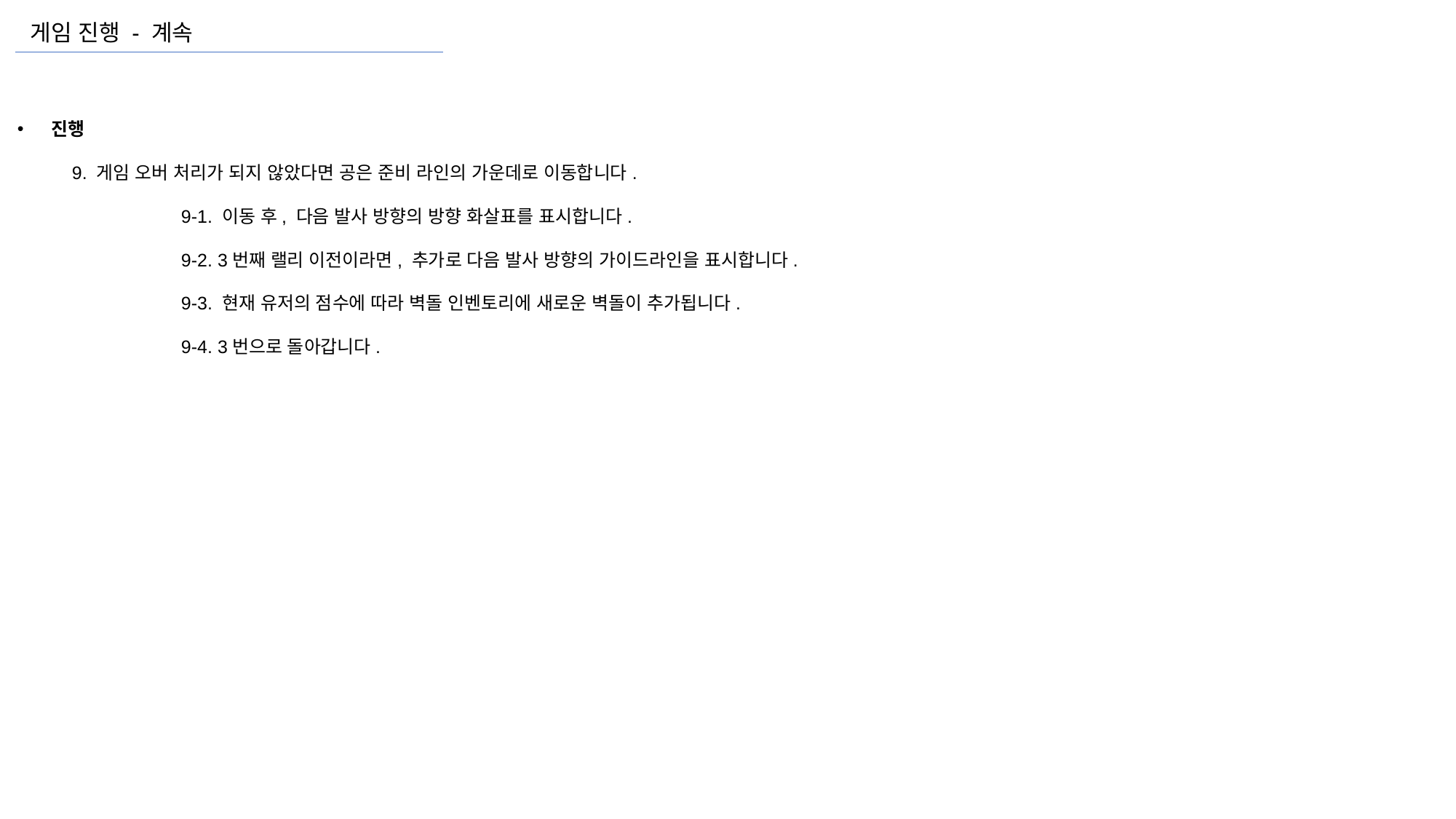

게임 진행 - 계속
진행
9. 게임 오버 처리가 되지 않았다면 공은 준비 라인의 가운데로 이동합니다.
	9-1. 이동 후, 다음 발사 방향의 방향 화살표를 표시합니다.
	9-2. 3번째 랠리 이전이라면, 추가로 다음 발사 방향의 가이드라인을 표시합니다.
	9-3. 현재 유저의 점수에 따라 벽돌 인벤토리에 새로운 벽돌이 추가됩니다.
	9-4. 3번으로 돌아갑니다.